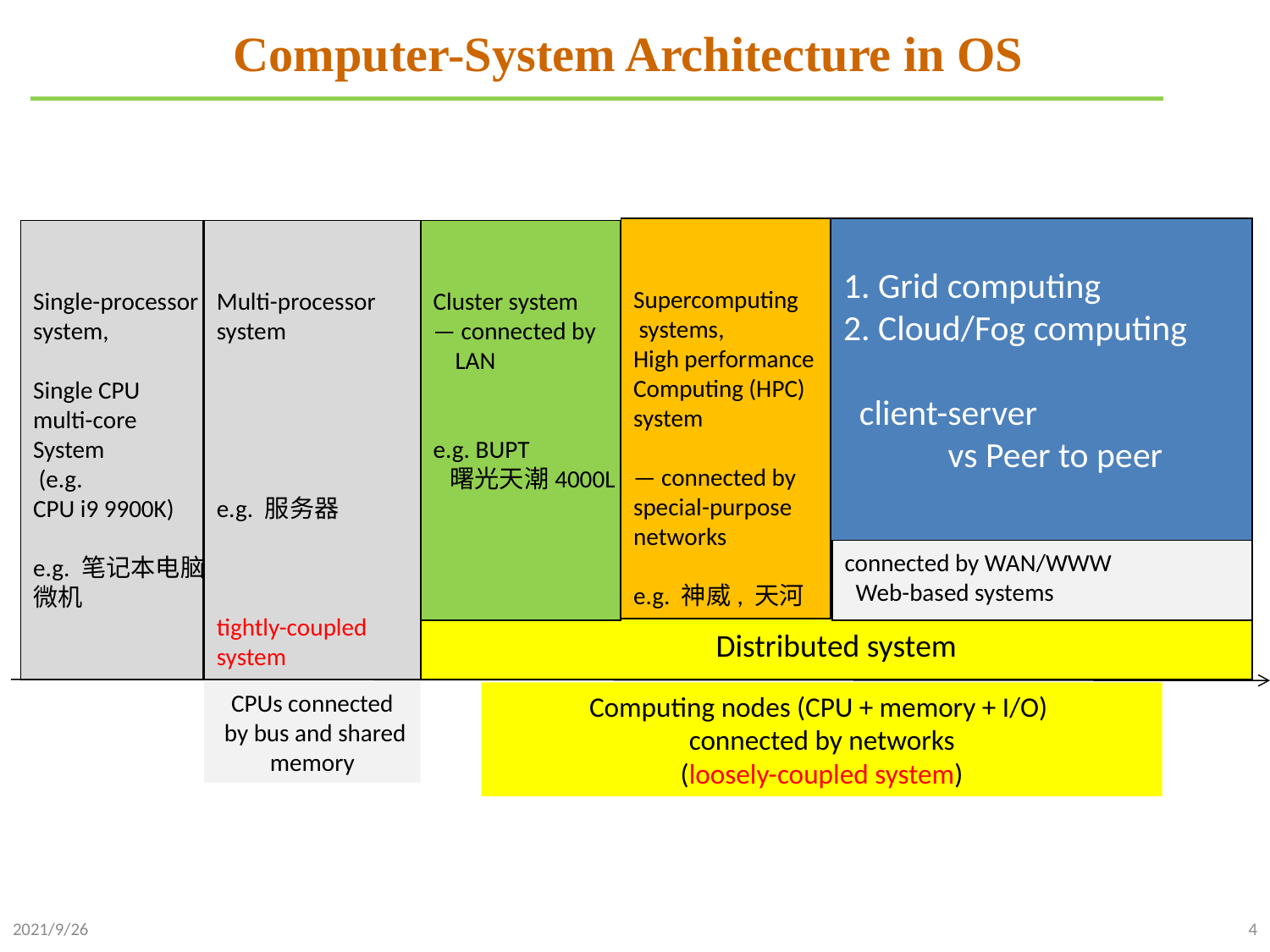

# Computer-System Architecture in OS

1. Grid computing
2. Cloud/Fog computing

  client-server
             vs Peer to peer

Supercomputing
 systems,
High performance
Computing (HPC)
system

— connected by
special-purpose
networks

e.g. 神威, 天河

Single-processor
system,

Single CPU
multi-core
System
 (e.g.
CPU i9 9900K)

e.g. 笔记本电脑，
微机

Multi-processor
system

e.g. 服务器

tightly-coupled
system

Cluster system
— connected by
    LAN

e.g. BUPT
  曙光天潮4000L

connected by WAN/WWW
  Web-based systems

Distributed system
CPUs connected
 by bus and shared memory
Computing nodes (CPU + memory + I/O)
connected by networks
(loosely-coupled system)

2021/9/26
4